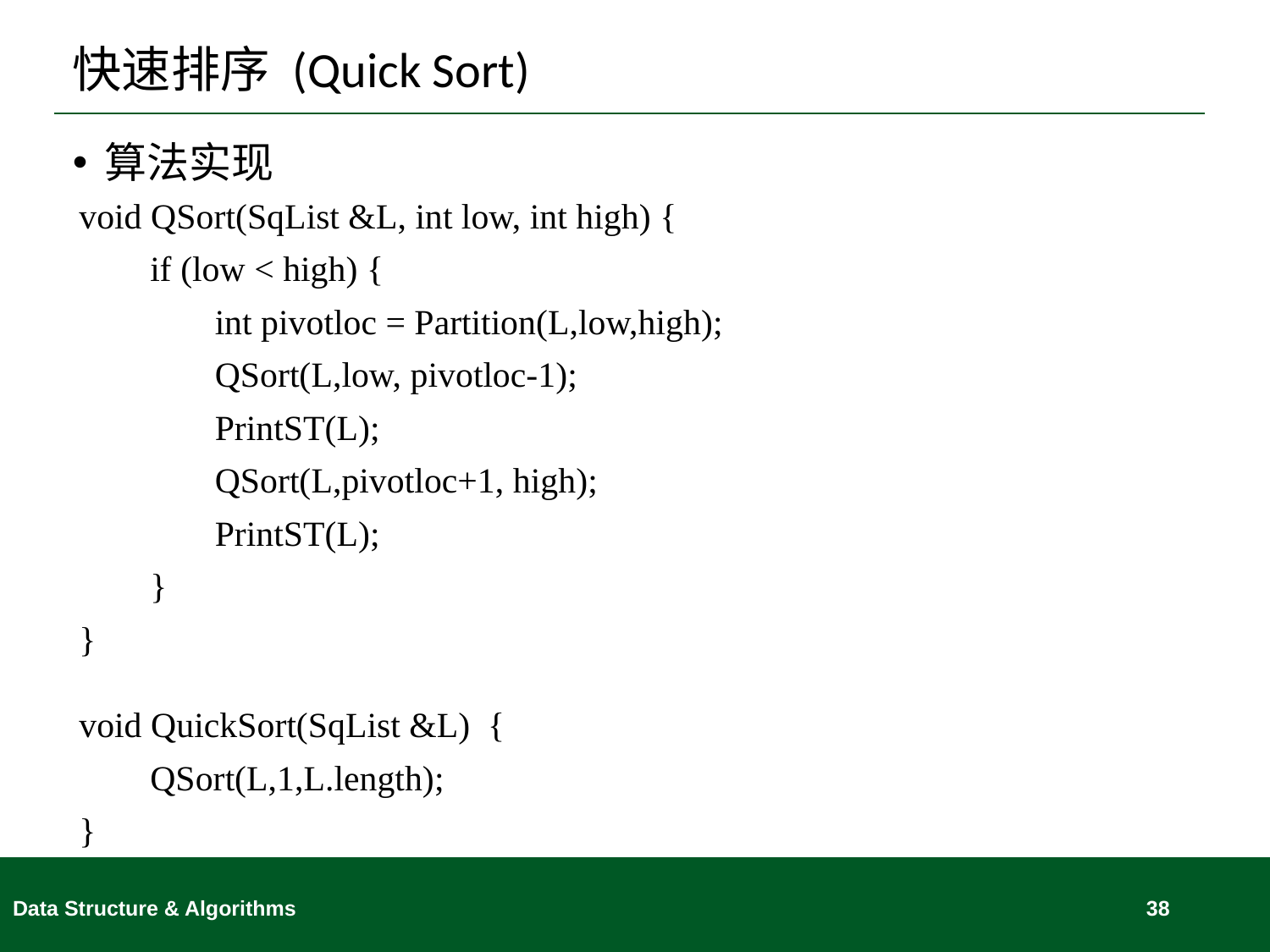

# 快速排序 (Quick Sort)
算法实现
void QSort(SqList &L, int low, int high) {
        if (low < high) {
	 int pivotloc = Partition(L,low,high);
	 QSort(L,low, pivotloc-1);
	 PrintST(L);
	 QSort(L,pivotloc+1, high);
	 PrintST(L);
        }
}

void QuickSort(SqList &L)  {
        QSort(L,1,L.length);
}
Data Structure & Algorithms
38